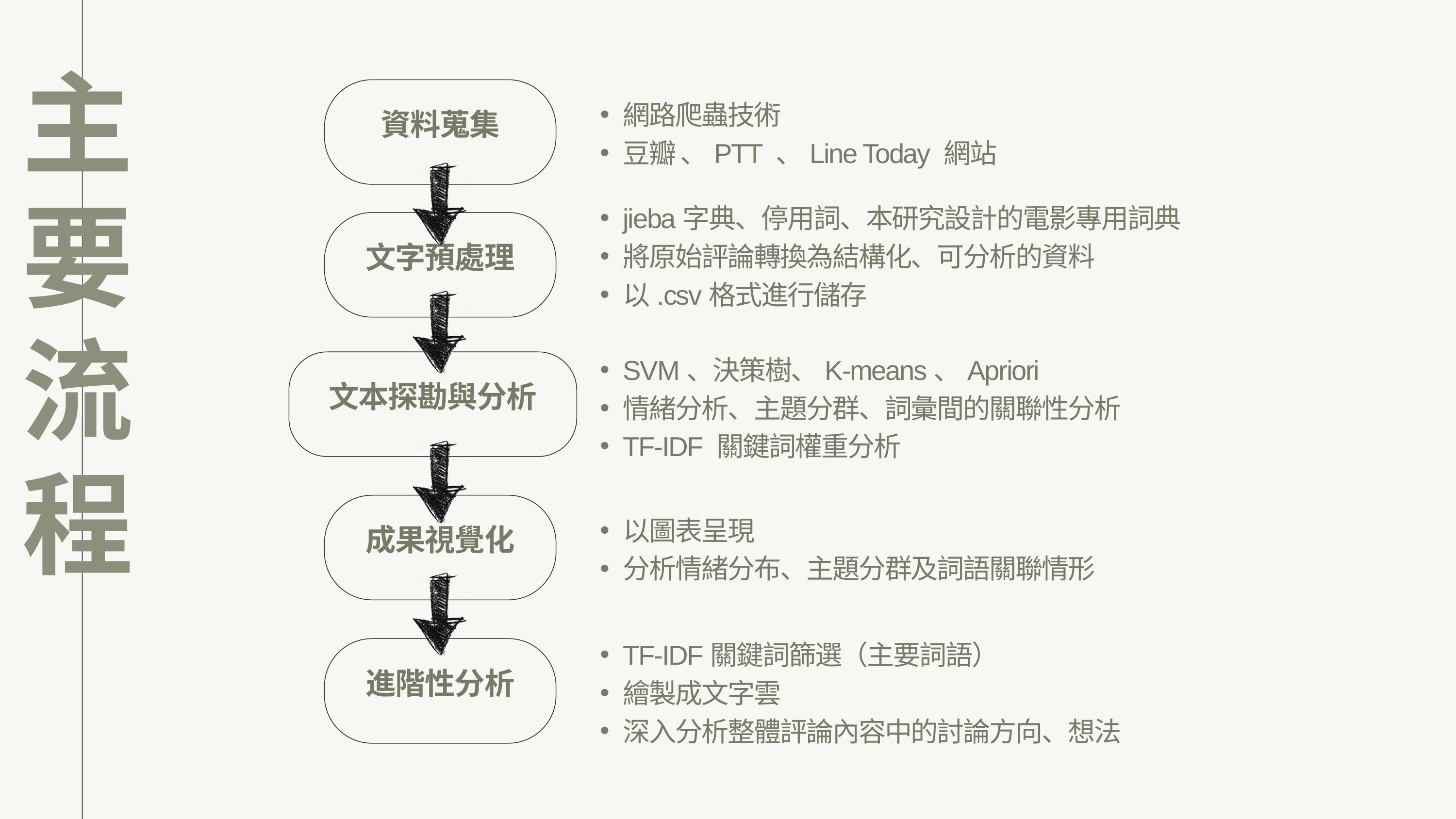

主要流程

資料蒐集
網路爬蟲技術
豆瓣 、PTT 、Line Today 網站

jieba字典、停用詞、本研究設計的電影專用詞典
將原始評論轉換為結構化、可分析的資料
以.csv格式進行儲存

文字預處理

SVM、決策樹、K-means、Apriori
情緒分析、主題分群、詞彙間的關聯性分析
TF-IDF 關鍵詞權重分析

文本探勘與分析

成果視覺化
以圖表呈現
分析情緒分布、主題分群及詞語關聯情形

TF-IDF關鍵詞篩選（主要詞語）
繪製成文字雲
深入分析整體評論內容中的討論方向、想法

進階性分析